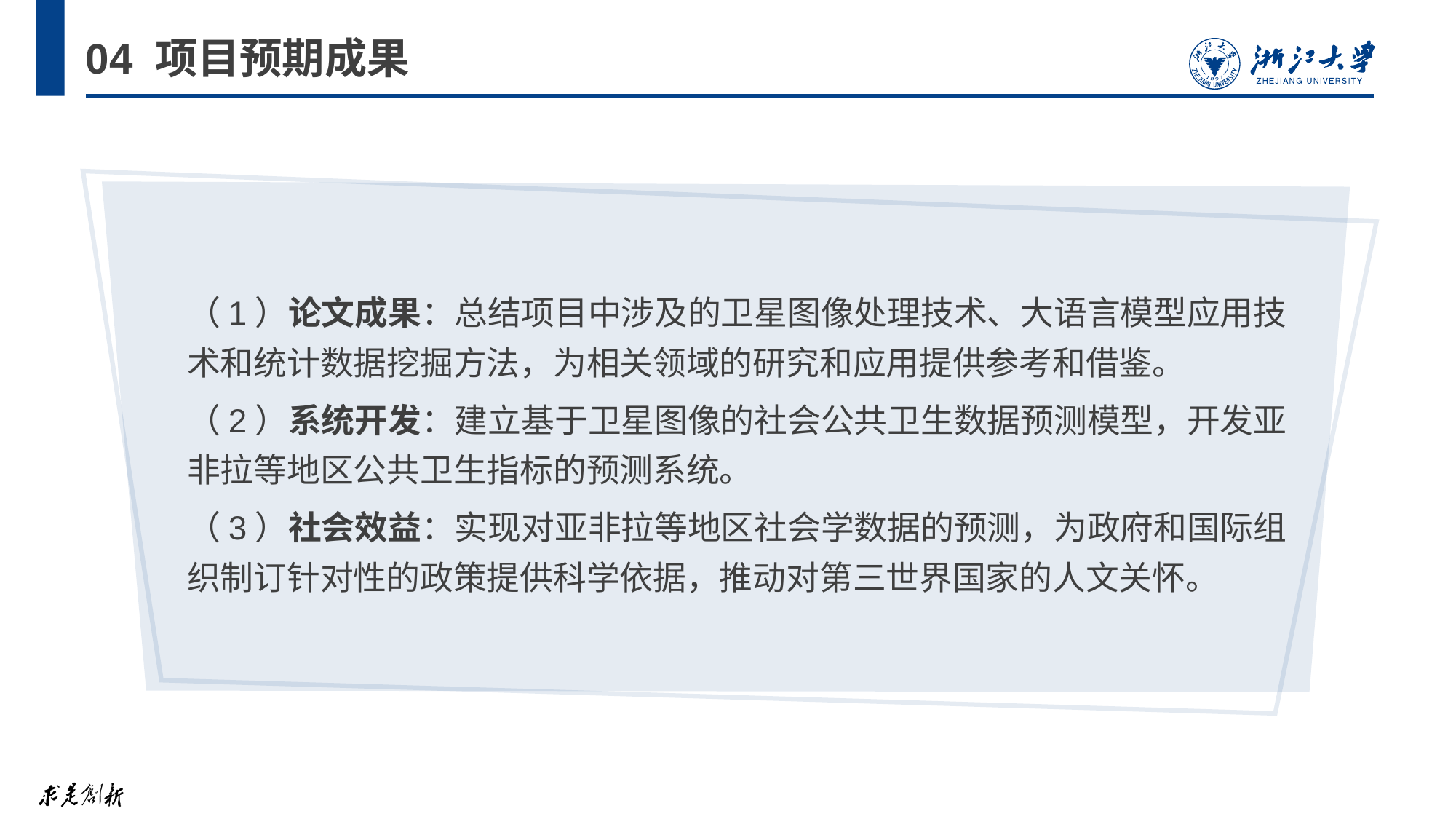

# 04 项目预期成果

（1）论文成果：总结项目中涉及的卫星图像处理技术、大语言模型应用技术和统计数据挖掘方法，为相关领域的研究和应用提供参考和借鉴。
（2）系统开发：建立基于卫星图像的社会公共卫生数据预测模型，开发亚非拉等地区公共卫生指标的预测系统。
（3）社会效益：实现对亚非拉等地区社会学数据的预测，为政府和国际组织制订针对性的政策提供科学依据，推动对第三世界国家的人文关怀。